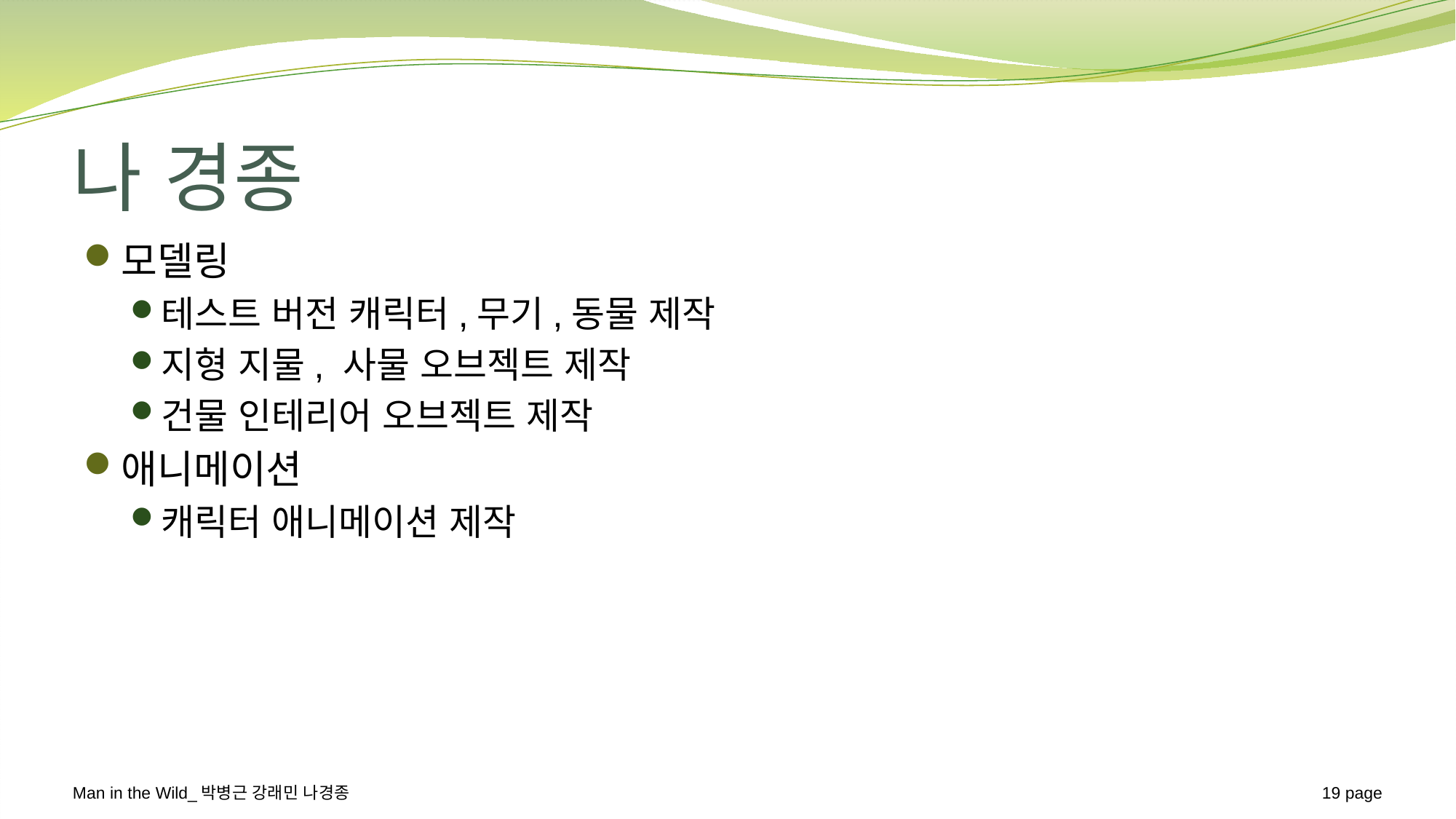

# 나 경종
모델링
테스트 버전 캐릭터,무기,동물 제작
지형 지물, 사물 오브젝트 제작
건물 인테리어 오브젝트 제작
애니메이션
캐릭터 애니메이션 제작

Man in the Wild_박병근 강래민 나경종
19 page